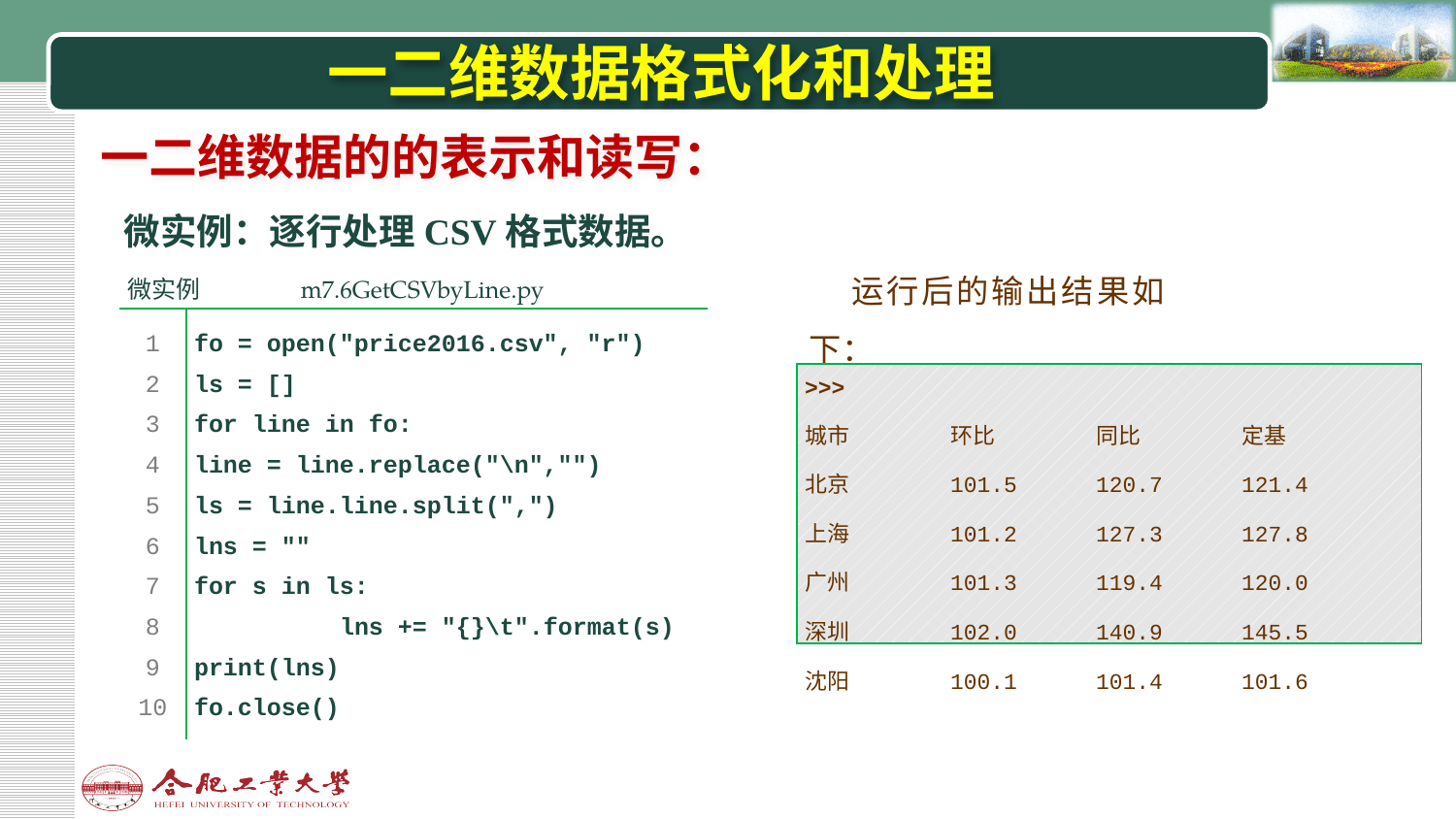

# 一二维数据格式化和处理
一二维数据的的表示和读写：
微实例：逐行处理CSV格式数据。
运行后的输出结果如下：
| 微实例 |  | m7.6GetCSVbyLine.py |  |
| --- | --- | --- | --- |
|  |  |  |  |
| 1 2 3 4 5 6 7 8 9 10 | fo = open("price2016.csv", "r") ls = [] for line in fo: line = line.replace("\n","") ls = line.line.split(",") lns = "" for s in ls: lns += "{}\t".format(s) print(lns) fo.close() |  |  |
|  |  |  |  |
| >>>  城市 环比 同比 定基 北京 101.5 120.7 121.4 上海 101.2 127.3 127.8 广州 101.3 119.4 120.0 深圳 102.0 140.9 145.5 沈阳 100.1 101.4 101.6 |
| --- |